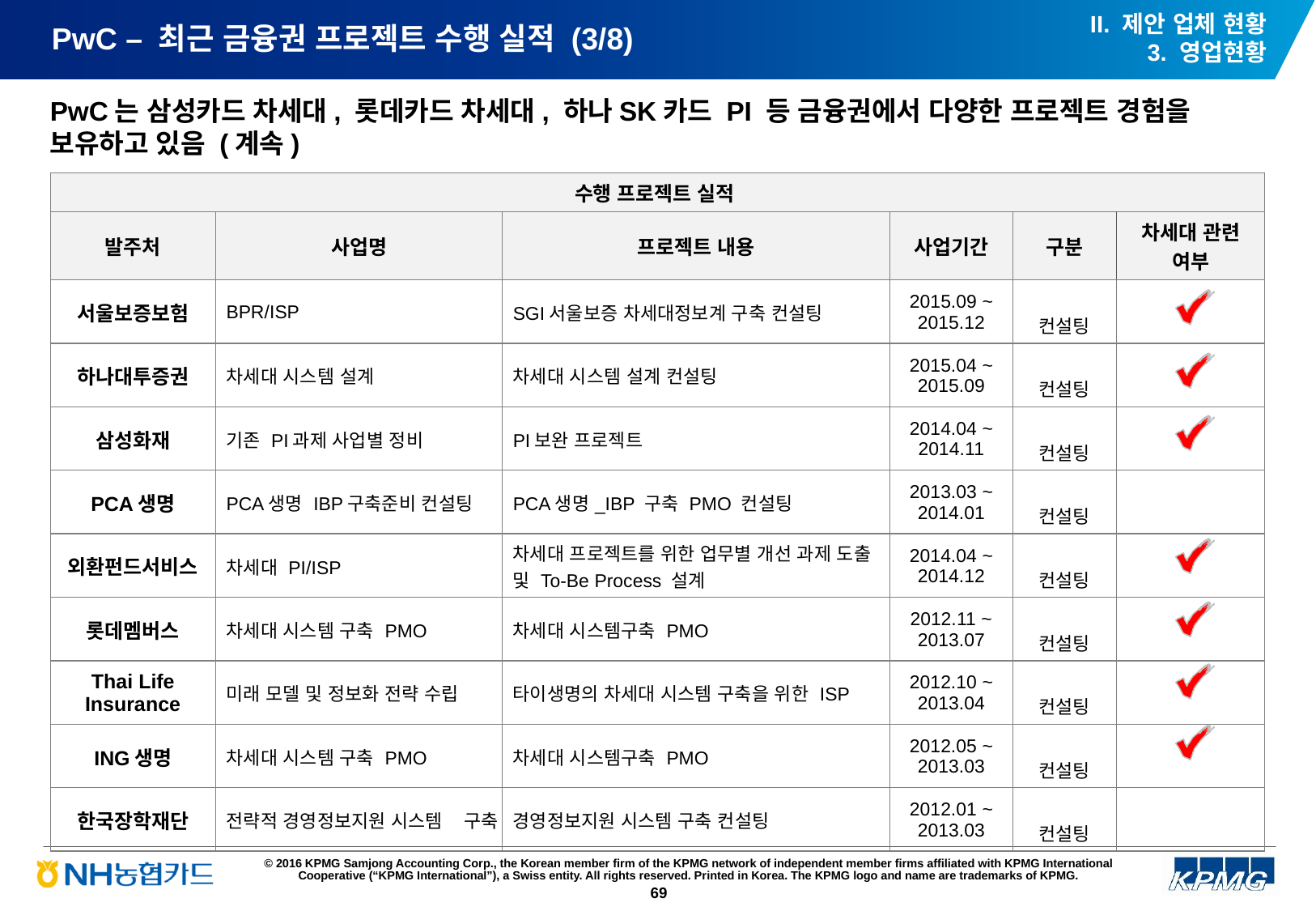

II. 제안 업체 현황
3. 영업현황
# PwC – 최근 금융권 프로젝트 수행 실적 (3/8)
PwC는 삼성카드 차세대, 롯데카드 차세대, 하나SK카드 PI 등 금융권에서 다양한 프로젝트 경험을 보유하고 있음 (계속)
| 수행 프로젝트 실적 |  |  |  |  |  |
| --- | --- | --- | --- | --- | --- |
| 발주처 | 사업명 | 프로젝트 내용 | 사업기간 | 구분 | 차세대 관련 여부 |
| 서울보증보험 | BPR/ISP | SGI서울보증 차세대정보계 구축 컨설팅 | 2015.09 ~ 2015.12 | 컨설팅 |  |
| 하나대투증권 | 차세대 시스템 설계 | 차세대 시스템 설계 컨설팅 | 2015.04 ~ 2015.09 | 컨설팅 |  |
| 삼성화재 | 기존 PI과제 사업별 정비 | PI보완 프로젝트 | 2014.04 ~ 2014.11 | 컨설팅 |  |
| PCA생명 | PCA생명 IBP구축준비 컨설팅 | PCA생명\_IBP 구축 PMO 컨설팅 | 2013.03 ~ 2014.01 | 컨설팅 |  |
| 외환펀드서비스 | 차세대 PI/ISP | 차세대 프로젝트를 위한 업무별 개선 과제 도출 및 To-Be Process 설계 | 2014.04 ~ 2014.12 | 컨설팅 |  |
| 롯데멤버스 | 차세대 시스템 구축 PMO | 차세대 시스템구축 PMO | 2012.11 ~ 2013.07 | 컨설팅 |  |
| Thai Life Insurance | 미래 모델 및 정보화 전략 수립 | 타이생명의 차세대 시스템 구축을 위한 ISP | 2012.10 ~ 2013.04 | 컨설팅 |  |
| ING생명 | 차세대 시스템 구축 PMO | 차세대 시스템구축 PMO | 2012.05 ~ 2013.03 | 컨설팅 |  |
| 한국장학재단 | 전략적 경영정보지원 시스템 구축 | 경영정보지원 시스템 구축 컨설팅 | 2012.01 ~ 2013.03 | 컨설팅 |  |